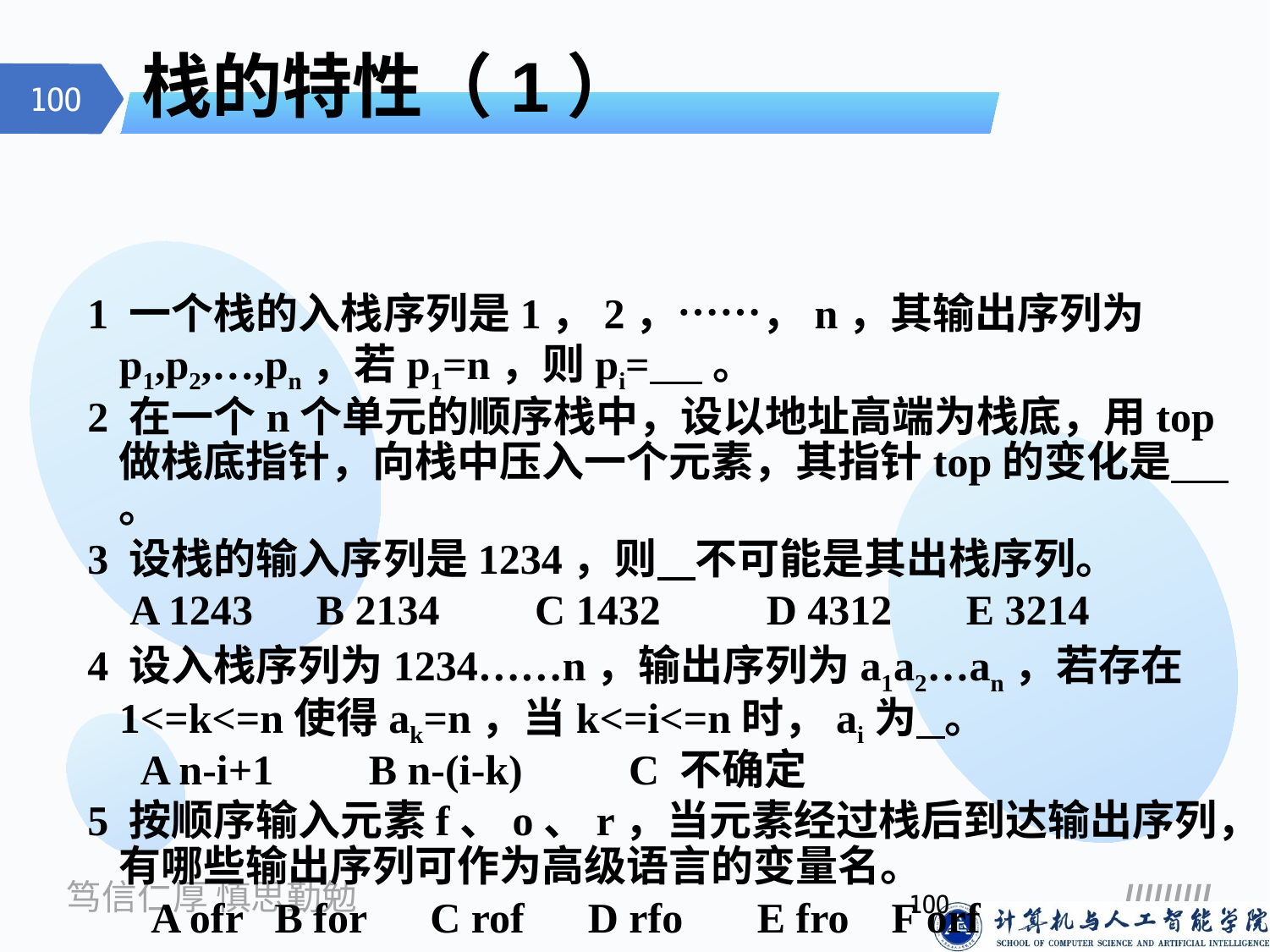

# 栈的特性（1）
1 一个栈的入栈序列是1，2，……，n，其输出序列为p1,p2,…,pn，若p1=n，则pi=     。
2 在一个n个单元的顺序栈中，设以地址高端为栈底，用top做栈底指针，向栈中压入一个元素，其指针top的变化是       。
3 设栈的输入序列是1234，则    不可能是其出栈序列。
    A 1243      B 2134         C 1432          D 4312       E 3214
4 设入栈序列为1234……n，输出序列为a1a2…an，若存在1<=k<=n使得ak=n，当k<=i<=n时，ai为   。
     A n-i+1         B n-(i-k)          C 不确定
5 按顺序输入元素f、o、r，当元素经过栈后到达输出序列，有哪些输出序列可作为高级语言的变量名。
      A ofr   B for      C rof      D rfo       E fro    F orf
100